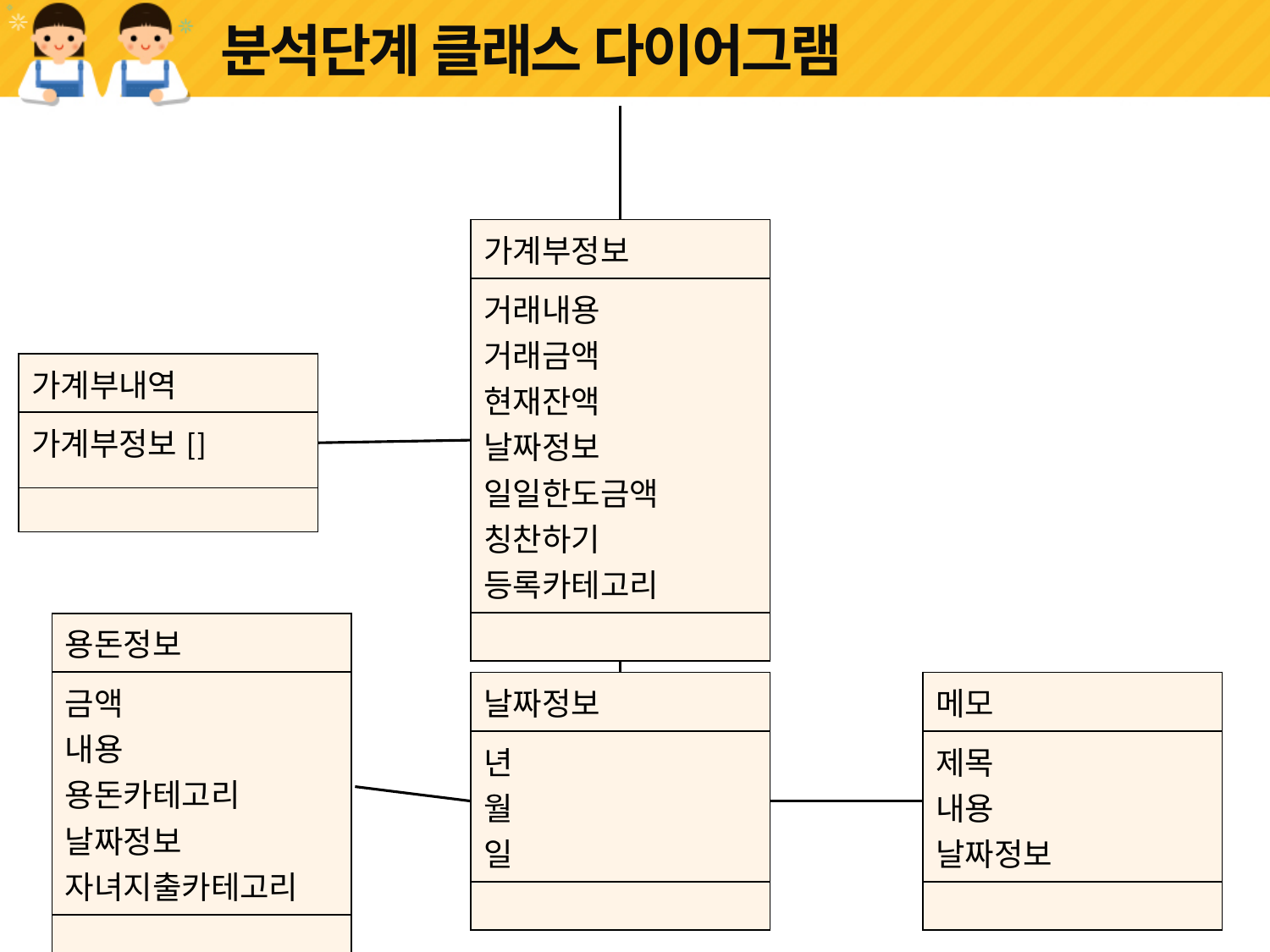

# 분석단계 클래스 다이어그램
| 가계부정보 |
| --- |
| 거래내용 거래금액 현재잔액 날짜정보 일일한도금액 칭찬하기 등록카테고리 |
|  |
| 가계부내역 |
| --- |
| 가계부정보[] |
|  |
| 용돈정보 |
| --- |
| 금액 내용 용돈카테고리 날짜정보 자녀지출카테고리 |
|  |
| 날짜정보 |
| --- |
| 년 월 일 |
|  |
| 메모 |
| --- |
| 제목 내용 날짜정보 |
|  |